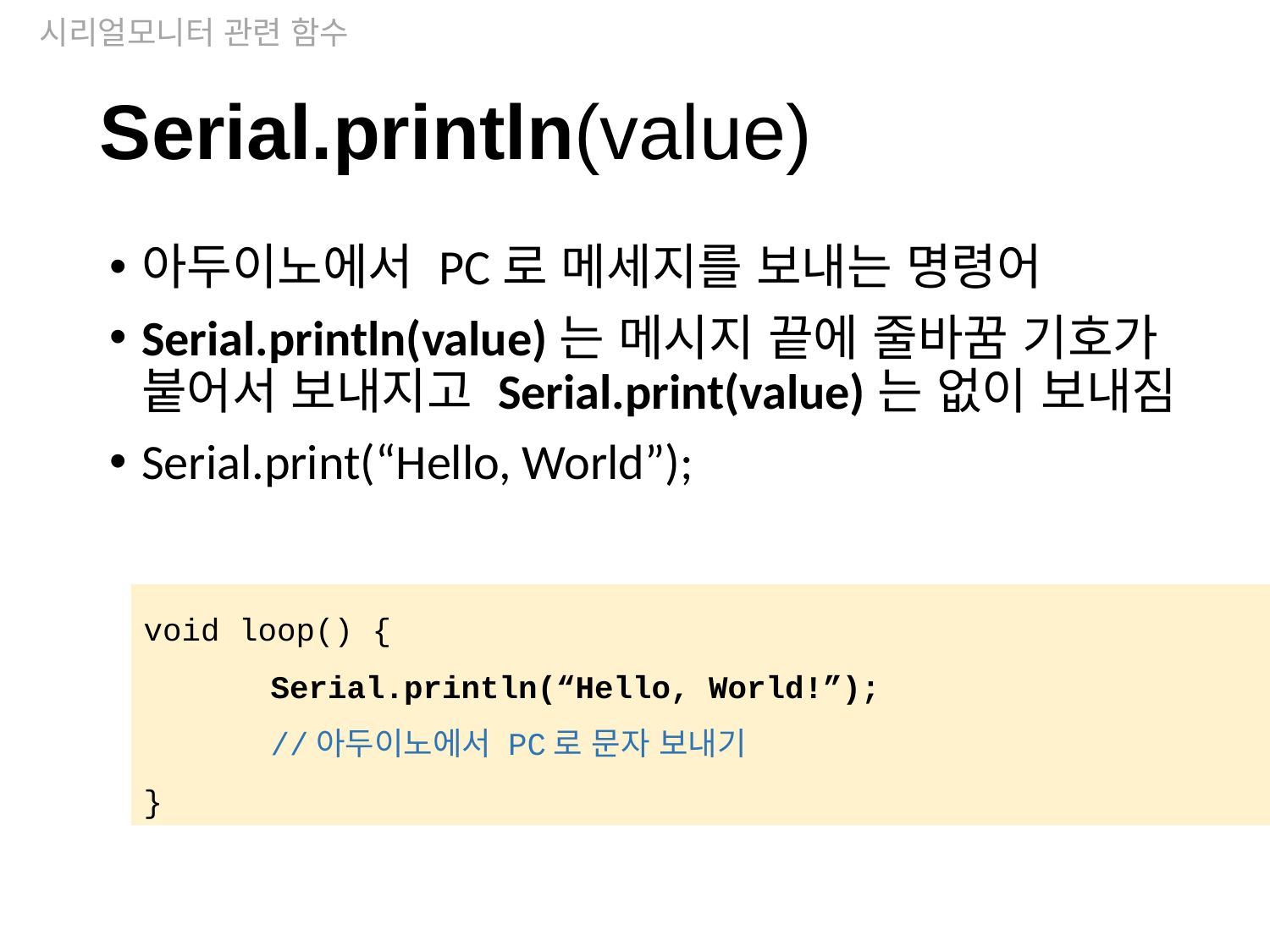

시리얼모니터 관련 함수
Serial.println(value)

아두이노에서 PC로 메세지를 보내는 명령어
Serial.println(value)는 메시지 끝에 줄바꿈 기호가 붙어서 보내지고 Serial.print(value)는 없이 보내짐
Serial.print(“Hello, World”);
void loop() {
	Serial.println(“Hello, World!”);
	//아두이노에서 PC로 문자 보내기
}